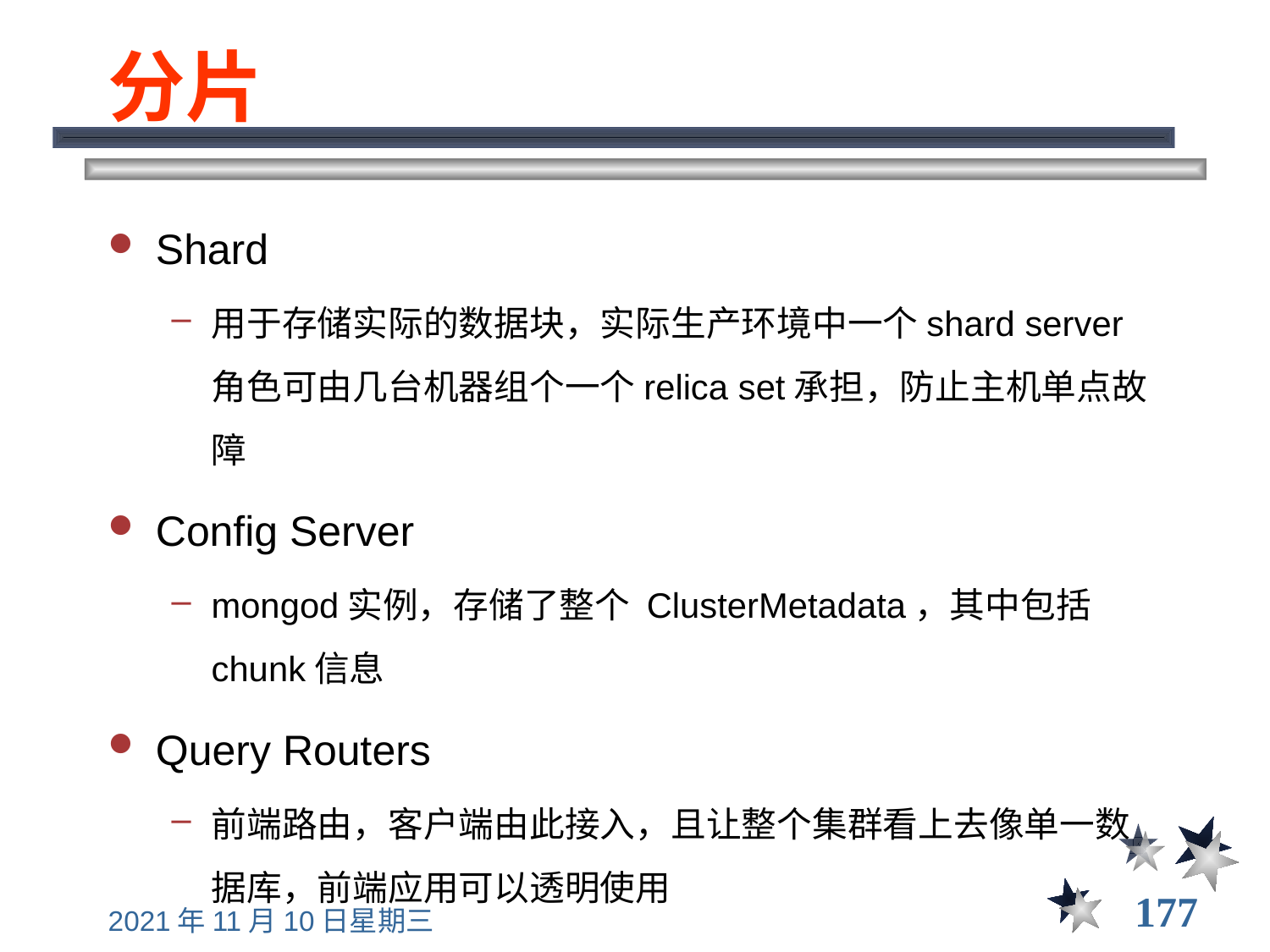

# 分片
Shard
用于存储实际的数据块，实际生产环境中一个shard server角色可由几台机器组个一个relica set承担，防止主机单点故障
Config Server
mongod实例，存储了整个 ClusterMetadata，其中包括 chunk信息
Query Routers
前端路由，客户端由此接入，且让整个集群看上去像单一数据库，前端应用可以透明使用

177
2021年11月10日星期三
大数据管理----前言